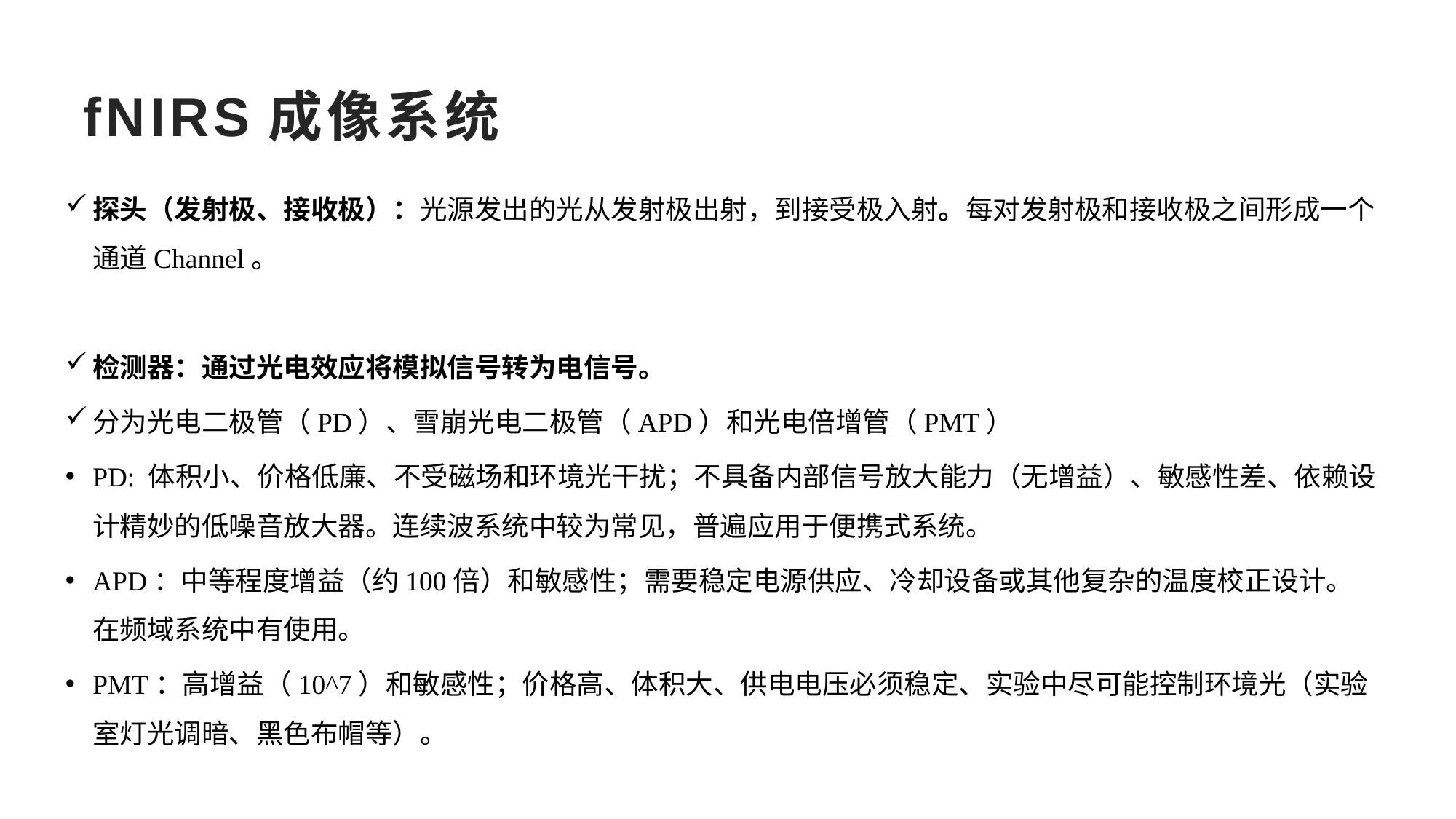

# fNIRS成像系统
探头（发射极、接收极）：光源发出的光从发射极出射，到接受极入射。每对发射极和接收极之间形成一个通道Channel。

检测器：通过光电效应将模拟信号转为电信号。
分为光电二极管（PD）、雪崩光电二极管（APD）和光电倍增管（PMT）
PD: 体积小、价格低廉、不受磁场和环境光干扰；不具备内部信号放大能力（无增益）、敏感性差、依赖设计精妙的低噪音放大器。连续波系统中较为常见，普遍应用于便携式系统。
APD：中等程度增益（约100倍）和敏感性；需要稳定电源供应、冷却设备或其他复杂的温度校正设计。在频域系统中有使用。
PMT：高增益（10^7）和敏感性；价格高、体积大、供电电压必须稳定、实验中尽可能控制环境光（实验室灯光调暗、黑色布帽等）。